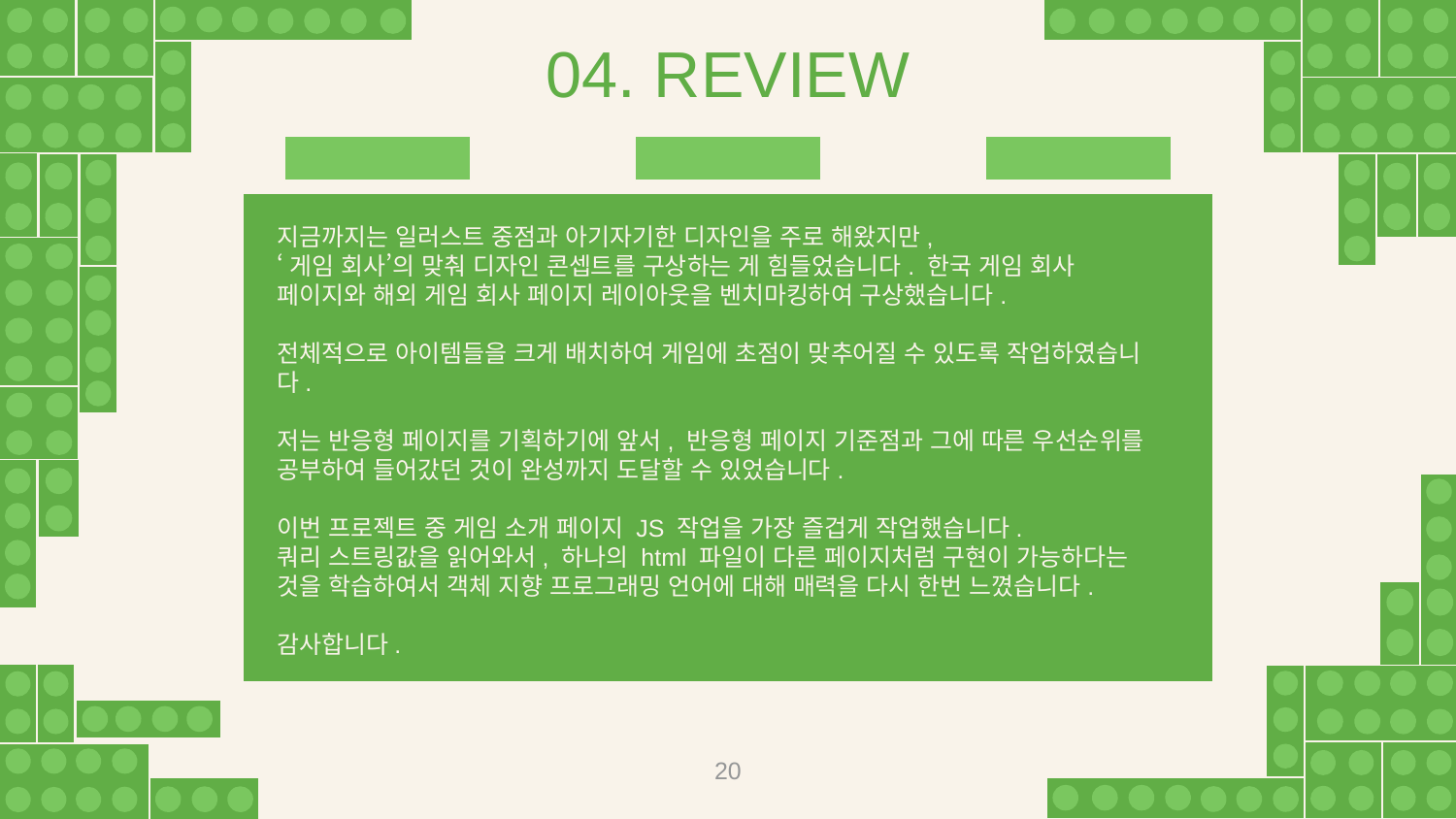

04. REVIEW
지금까지는 일러스트 중점과 아기자기한 디자인을 주로 해왔지만,
‘게임 회사’의 맞춰 디자인 콘셉트를 구상하는 게 힘들었습니다. 한국 게임 회사 페이지와 해외 게임 회사 페이지 레이아웃을 벤치마킹하여 구상했습니다.

전체적으로 아이템들을 크게 배치하여 게임에 초점이 맞추어질 수 있도록 작업하였습니다.

저는 반응형 페이지를 기획하기에 앞서, 반응형 페이지 기준점과 그에 따른 우선순위를 공부하여 들어갔던 것이 완성까지 도달할 수 있었습니다.

이번 프로젝트 중 게임 소개 페이지 JS 작업을 가장 즐겁게 작업했습니다.
쿼리 스트링값을 읽어와서, 하나의 html 파일이 다른 페이지처럼 구현이 가능하다는 것을 학습하여서 객체 지향 프로그래밍 언어에 대해 매력을 다시 한번 느꼈습니다.

감사합니다.
20